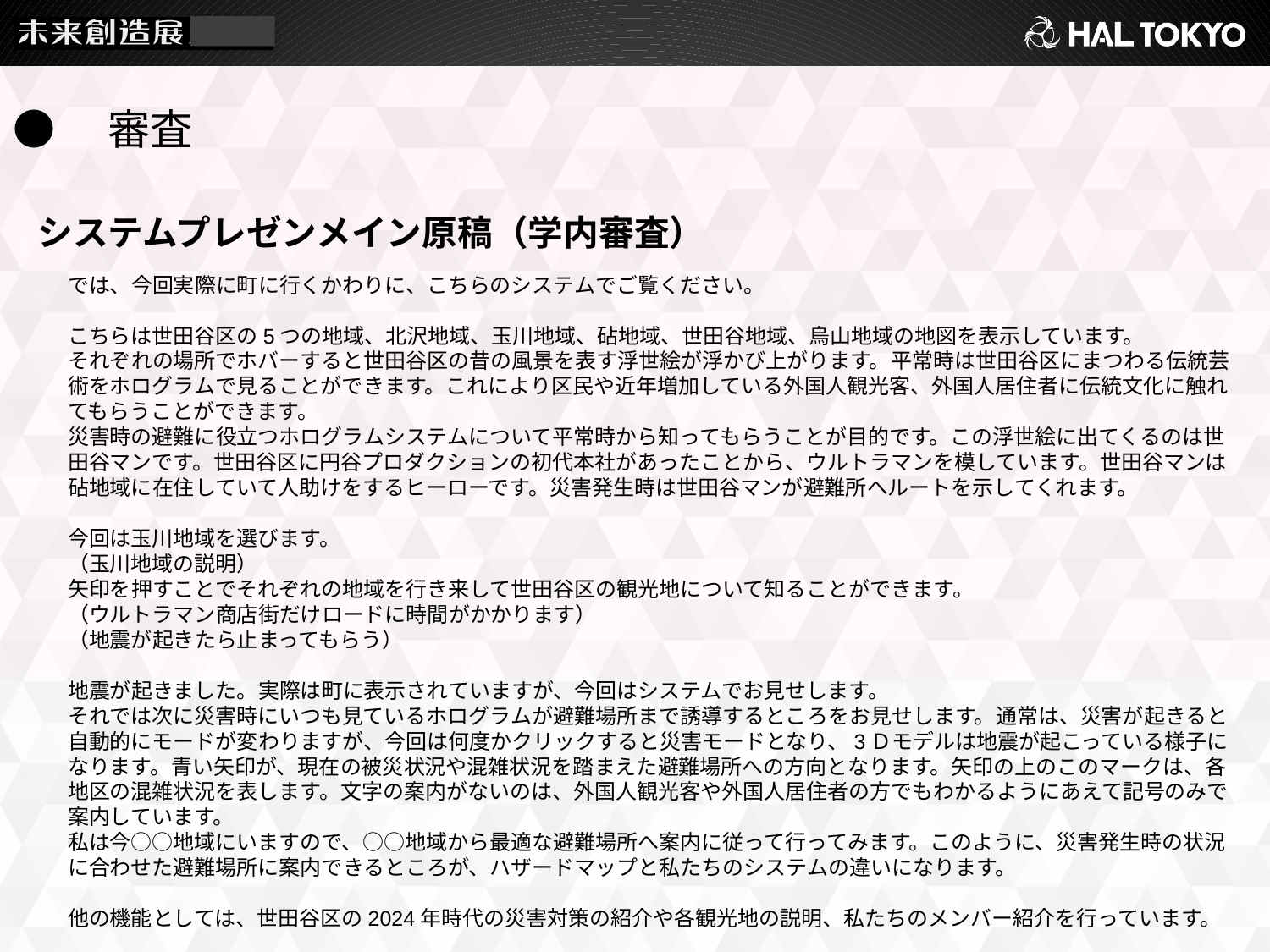

●　審査
システムプレゼンメイン原稿（学内審査）
では、今回実際に町に行くかわりに、こちらのシステムでご覧ください。

こちらは世田谷区の5つの地域、北沢地域、玉川地域、砧地域、世田谷地域、烏山地域の地図を表示しています。
それぞれの場所でホバーすると世田谷区の昔の風景を表す浮世絵が浮かび上がります。平常時は世田谷区にまつわる伝統芸術をホログラムで見ることができます。これにより区民や近年増加している外国人観光客、外国人居住者に伝統文化に触れてもらうことができます。
災害時の避難に役立つホログラムシステムについて平常時から知ってもらうことが目的です。この浮世絵に出てくるのは世田谷マンです。世田谷区に円谷プロダクションの初代本社があったことから、ウルトラマンを模しています。世田谷マンは砧地域に在住していて人助けをするヒーローです。災害発生時は世田谷マンが避難所へルートを示してくれます。

今回は玉川地域を選びます。
（玉川地域の説明）
矢印を押すことでそれぞれの地域を行き来して世田谷区の観光地について知ることができます。
（ウルトラマン商店街だけロードに時間がかかります）
（地震が起きたら止まってもらう）

地震が起きました。実際は町に表示されていますが、今回はシステムでお見せします。
それでは次に災害時にいつも見ているホログラムが避難場所まで誘導するところをお見せします。通常は、災害が起きると自動的にモードが変わりますが、今回は何度かクリックすると災害モードとなり、3Ｄモデルは地震が起こっている様子になります。青い矢印が、現在の被災状況や混雑状況を踏まえた避難場所への方向となります。矢印の上のこのマークは、各地区の混雑状況を表します。文字の案内がないのは、外国人観光客や外国人居住者の方でもわかるようにあえて記号のみで案内しています。
私は今○○地域にいますので、○○地域から最適な避難場所へ案内に従って行ってみます。このように、災害発生時の状況に合わせた避難場所に案内できるところが、ハザードマップと私たちのシステムの違いになります。

他の機能としては、世田谷区の2024年時代の災害対策の紹介や各観光地の説明、私たちのメンバー紹介を行っています。